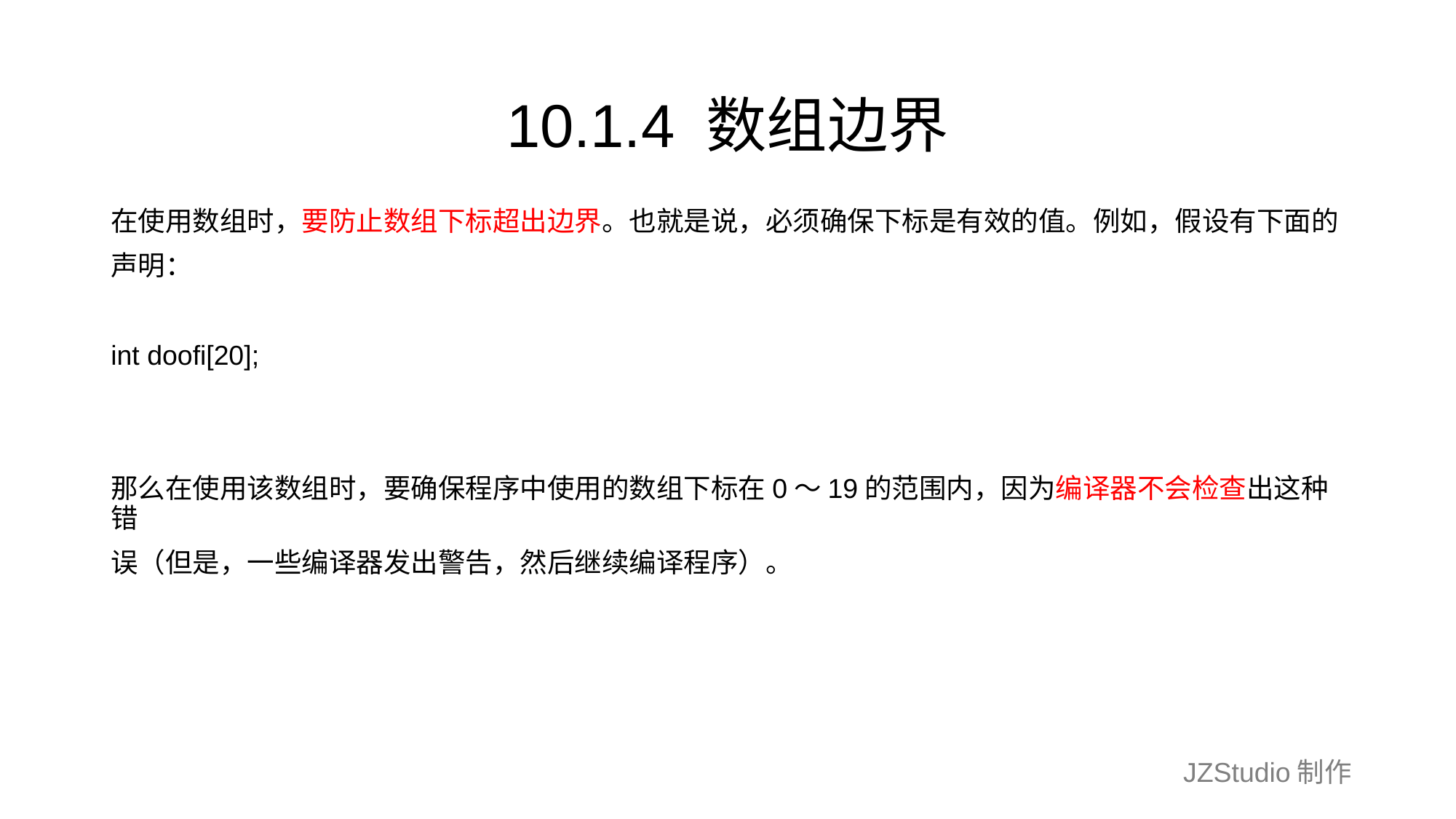

# 10.1.4 数组边界
在使用数组时，要防止数组下标超出边界。也就是说，必须确保下标是有效的值。例如，假设有下面的
声明：

int doofi[20];

那么在使用该数组时，要确保程序中使用的数组下标在0～19的范围内，因为编译器不会检查出这种错
误（但是，一些编译器发出警告，然后继续编译程序）。